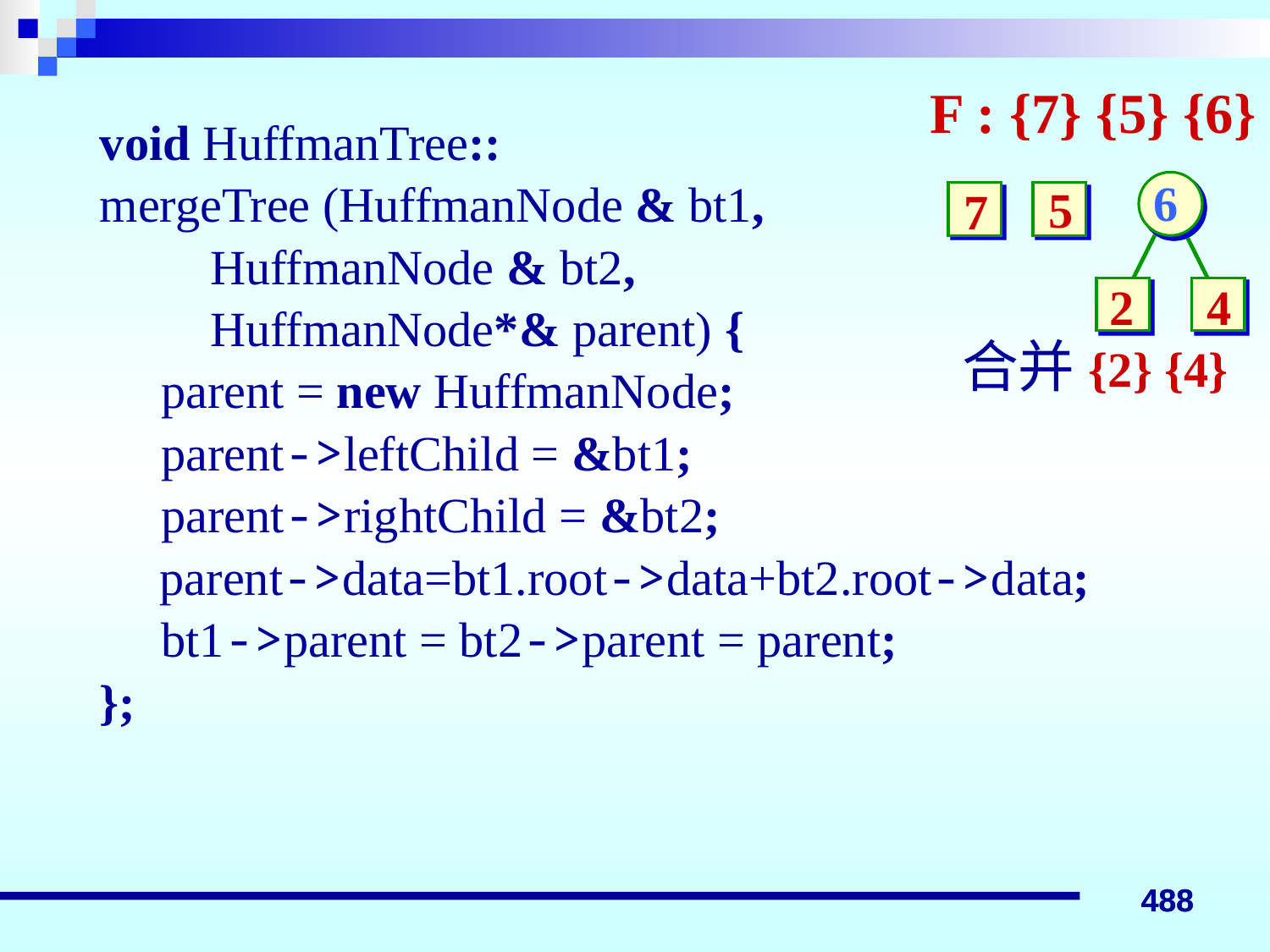

F : {7} {5} {6}
6
5

7

2
4

合并{2} {4}
void HuffmanTree::
mergeTree (HuffmanNode & bt1,
         HuffmanNode & bt2,
         HuffmanNode*& parent) {
     parent = new HuffmanNode;
     parent->leftChild = &bt1;
     parent->rightChild = &bt2;
	 parent->data=bt1.root->data+bt2.root->data;
     bt1->parent = bt2->parent = parent;
};
488
488